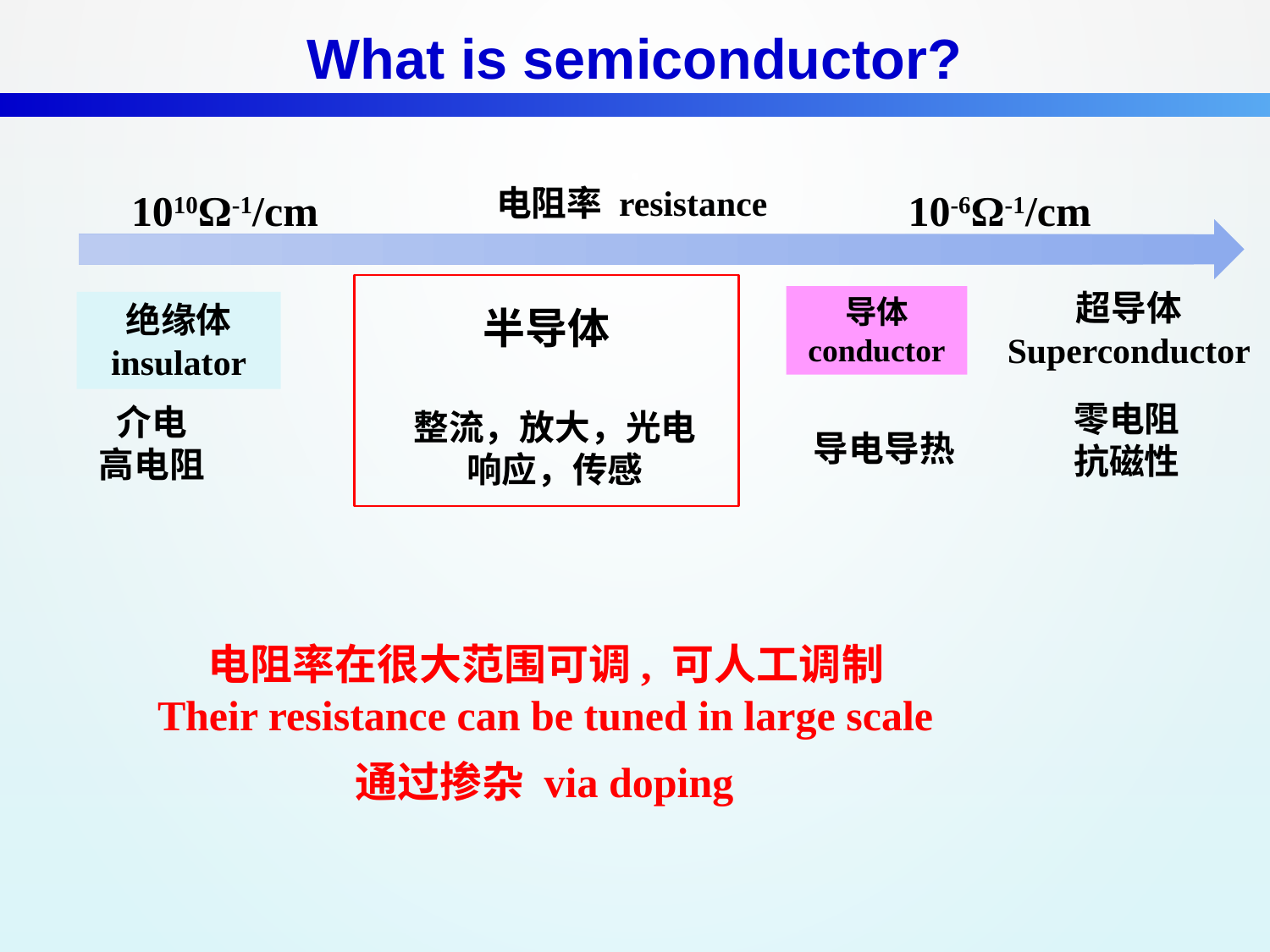

# What is semiconductor?
电阻率 resistance
10-6Ω-1/cm
1010Ω-1/cm

超导体
Superconductor
半导体
导体
conductor
绝缘体
insulator
零电阻
抗磁性
介电
高电阻
整流，放大，光电响应，传感
导电导热
电阻率在很大范围可调, 可人工调制
Their resistance can be tuned in large scale
通过掺杂 via doping